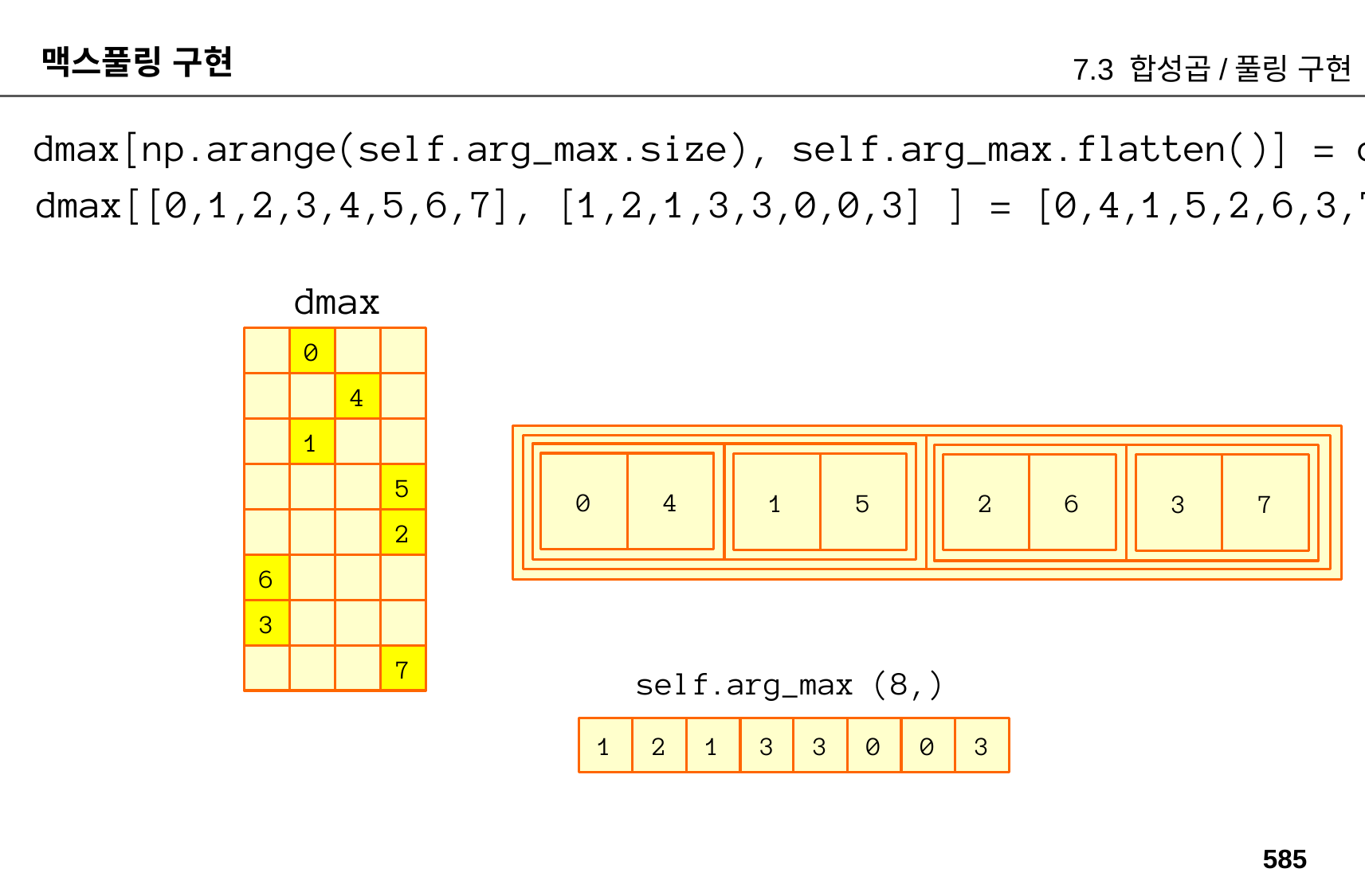

맥스풀링 구현
7.3 합성곱/풀링 구현
dmax[np.arange(self.arg_max.size), self.arg_max.flatten()] = dout.flatten()
dmax[[0,1,2,3,4,5,6,7], [1,2,1,3,3,0,0,3] ] = [0,4,1,5,2,6,3,7]
dmax

0

4

1

0
4
1
5
2
6
3
7

5

2
6

3

7
self.arg_max (8,)
1
3
0
3
1
2
3
0